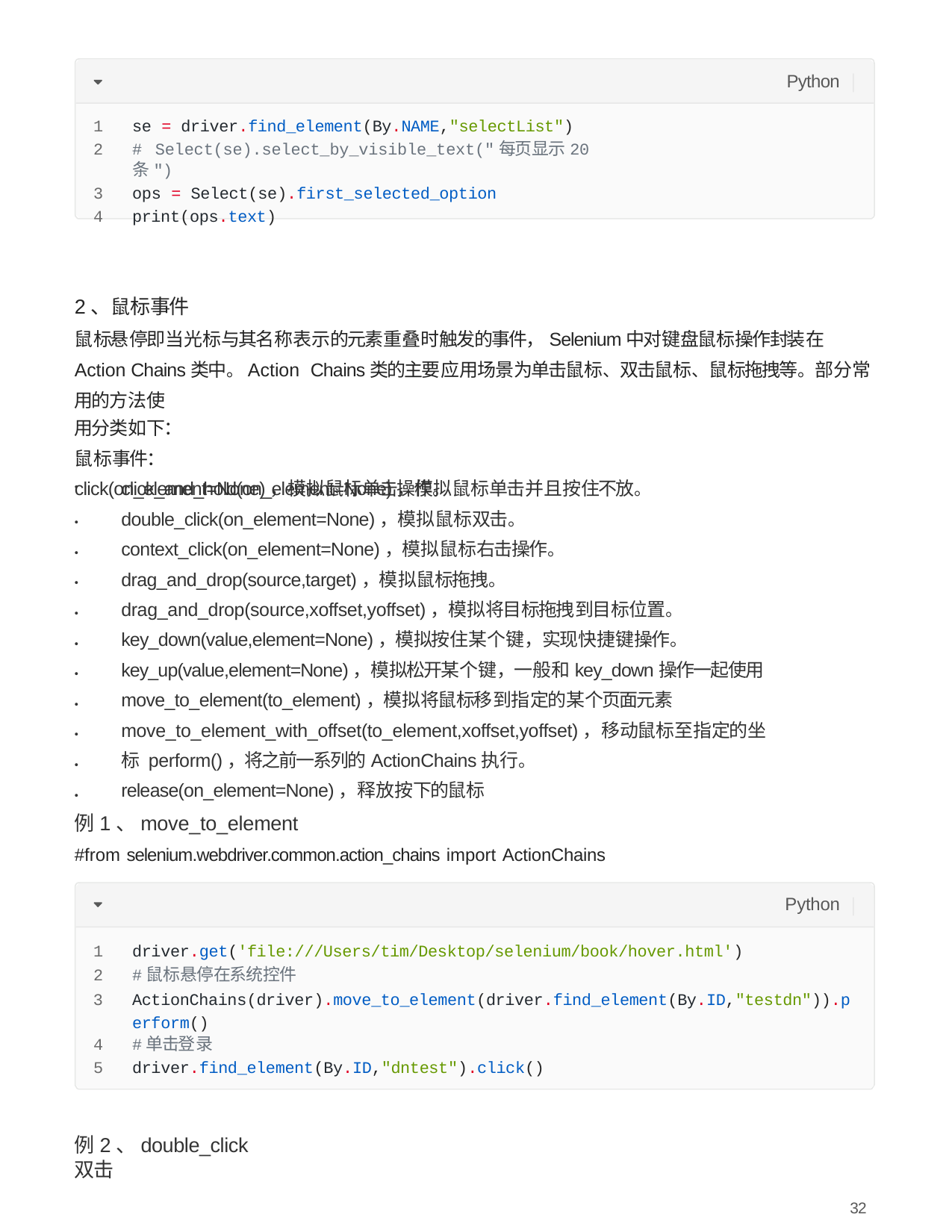

Python

se = driver.find_element(By.NAME,"selectList")
# Select(se).select_by_visible_text("每⻚显示20条")
ops = Select(se).first_selected_option
print(ops.text)
2、⿏标事件
⿏标悬停即当光标与其名称表示的元素重叠时触发的事件，Selenium中对键盘⿏标操作封装在Action Chains类中。Action Chains类的主要应⽤场景为单击⿏标、双击⿏标、⿏标拖拽等。部分常⽤的⽅法使
⽤分类如下：
⿏标事件：
click(on_element=None)，模拟⿏标单击操作。
click_and_hold(on_element=None)，模拟⿏标单击并且按住不放。 double_click(on_element=None)，模拟⿏标双击。 context_click(on_element=None)，模拟⿏标右击操作。 drag_and_drop(source,target)，模拟⿏标拖拽。 drag_and_drop(source,xoffset,yoffset)，模拟将⽬标拖拽到⽬标位置。 key_down(value,element=None)，模拟按住某个键，实现快捷键操作。 key_up(value,element=None)，模拟松开某个键，⼀般和key_down操作⼀起使⽤ move_to_element(to_element)，模拟将⿏标移到指定的某个⻚⾯元素 move_to_element_with_offset(to_element,xoffset,yoffset)，移动⿏标⾄指定的坐标 perform()，将之前⼀系列的ActionChains执⾏。
release(on_element=None)，释放按下的⿏标
•
•
•
•
•
•
•
•
•
•
例1、move_to_element
#from selenium.webdriver.common.action_chains import ActionChains

Python

driver.get('file:///Users/tim/Desktop/selenium/book/hover.html')
#⿏标悬停在系统控件
ActionChains(driver).move_to_element(driver.find_element(By.ID,"testdn")).p erform()
#单击登录
driver.find_element(By.ID,"dntest").click()

例2、double_click 双击
32